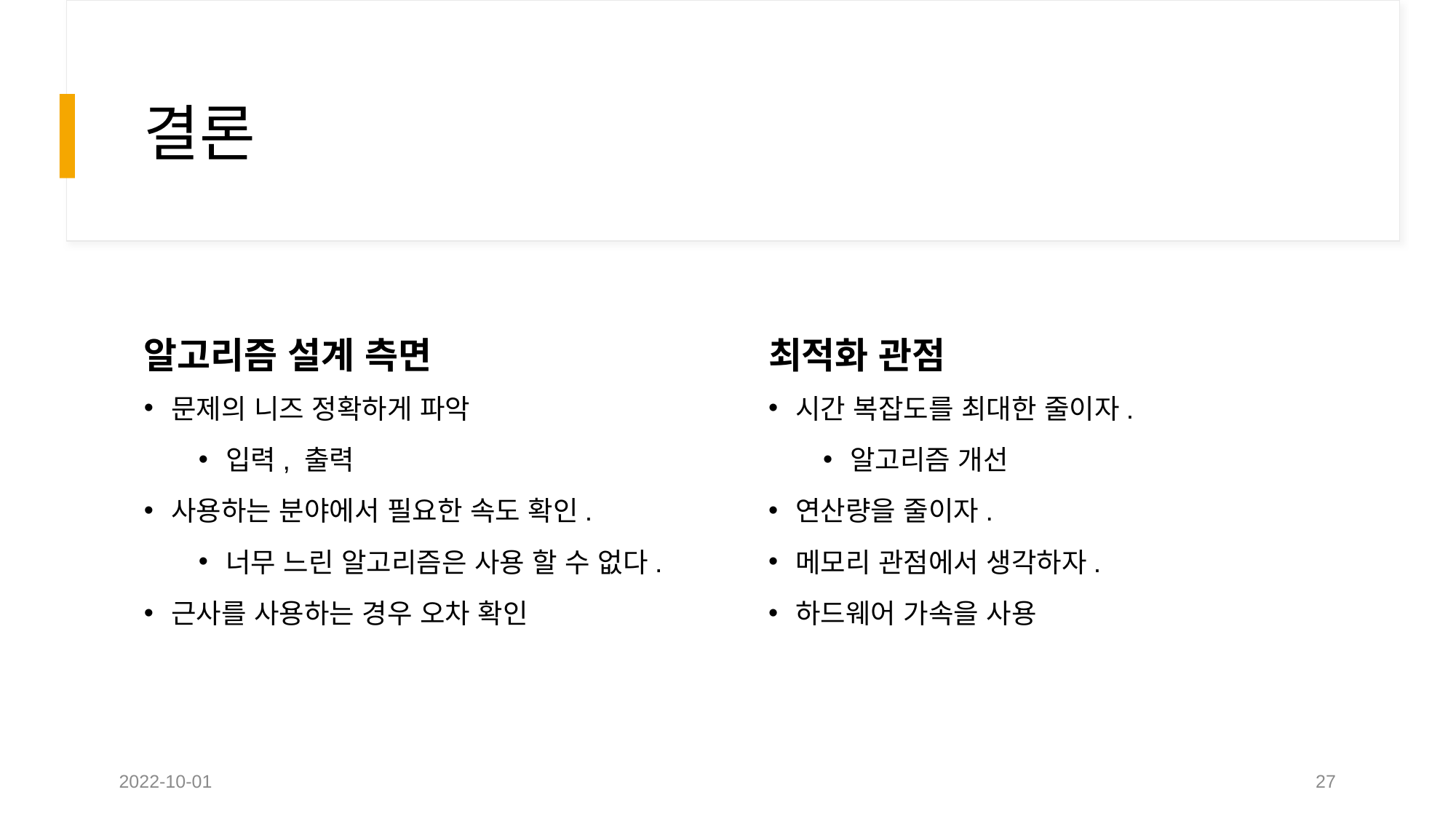

# 결론
알고리즘 설계 측면
최적화 관점
시간 복잡도를 최대한 줄이자.
알고리즘 개선
연산량을 줄이자.
메모리 관점에서 생각하자.
하드웨어 가속을 사용

문제의 니즈 정확하게 파악
입력, 출력
사용하는 분야에서 필요한 속도 확인.
너무 느린 알고리즘은 사용 할 수 없다.
근사를 사용하는 경우 오차 확인

2022-10-01
27